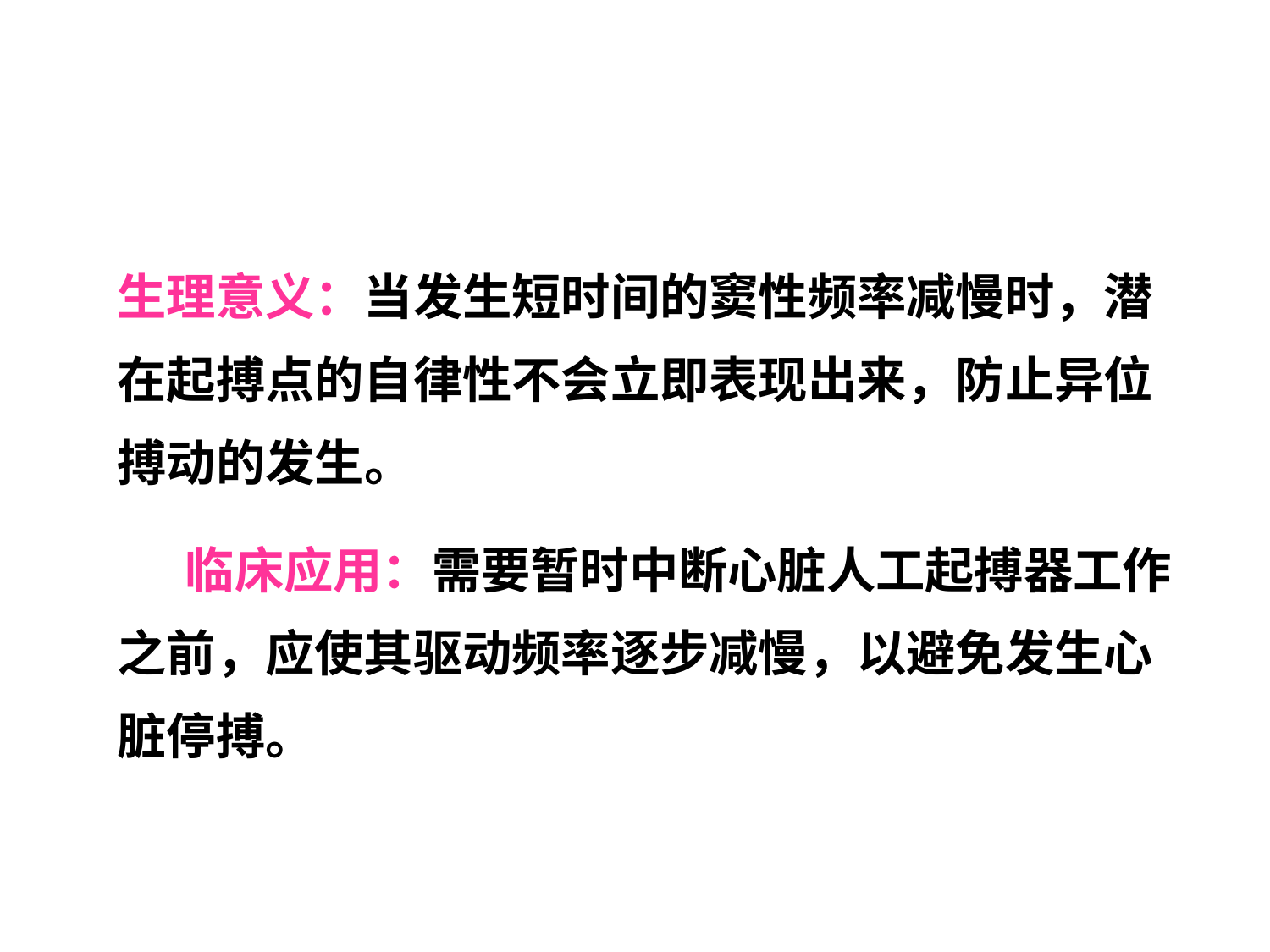

生理意义：当发生短时间的窦性频率减慢时，潜在起搏点的自律性不会立即表现出来，防止异位搏动的发生。
     临床应用：需要暂时中断心脏人工起搏器工作之前，应使其驱动频率逐步减慢，以避免发生心脏停搏。